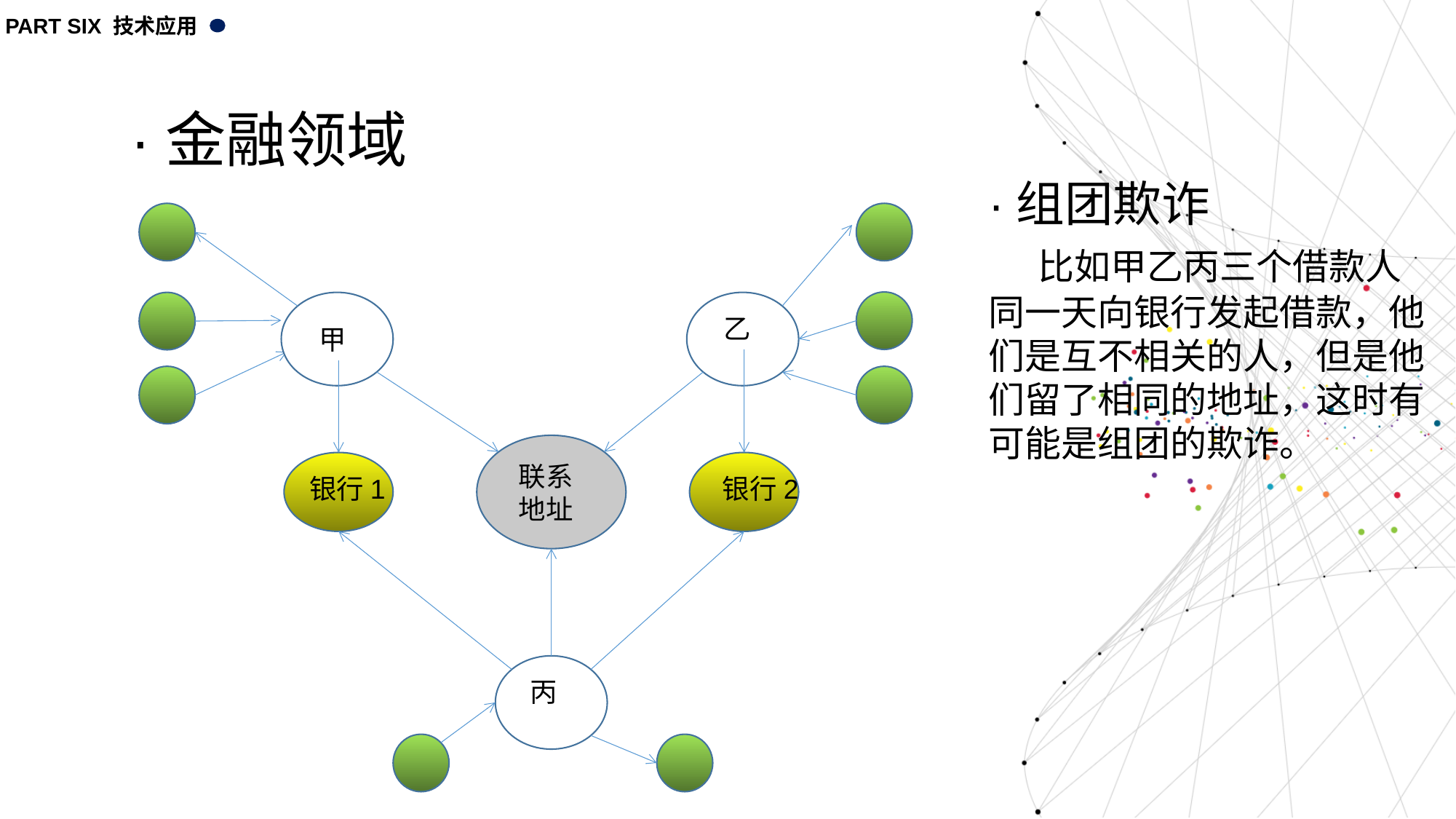

PART SIX 技术应用

·金融领域
·组团欺诈
    比如甲乙丙三个借款人同一天向银行发起借款，他们是互不相关的人，但是他们留了相同的地址，这时有可能是组团的欺诈。

乙
甲

联系地址
银行1
银行2

丙